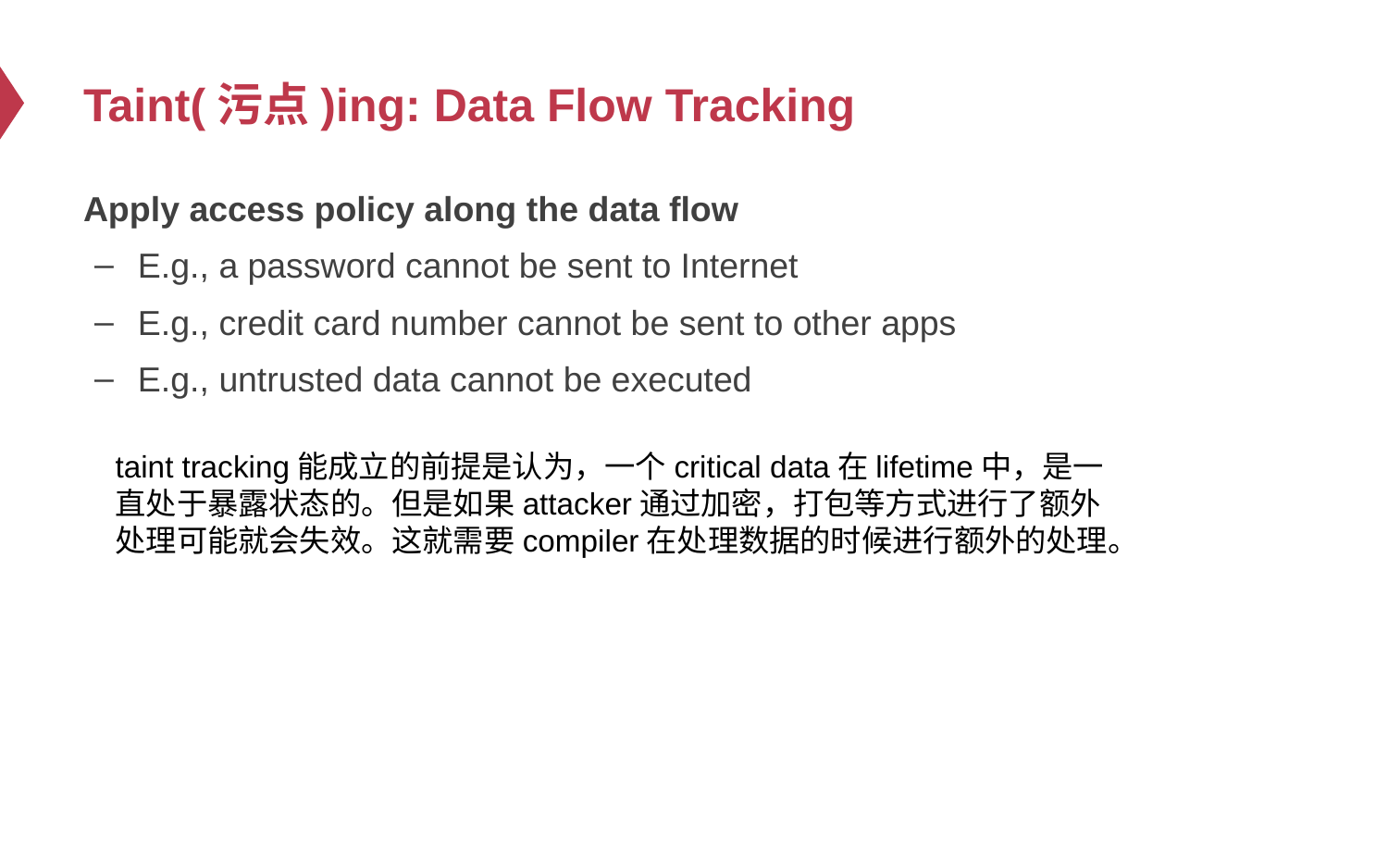

# Taint(污点)ing: Data Flow Tracking
Apply access policy along the data flow
E.g., a password cannot be sent to Internet
E.g., credit card number cannot be sent to other apps
E.g., untrusted data cannot be executed
taint tracking能成立的前提是认为，一个critical data在lifetime中，是一直处于暴露状态的。但是如果attacker通过加密，打包等方式进行了额外处理可能就会失效。这就需要compiler在处理数据的时候进行额外的处理。